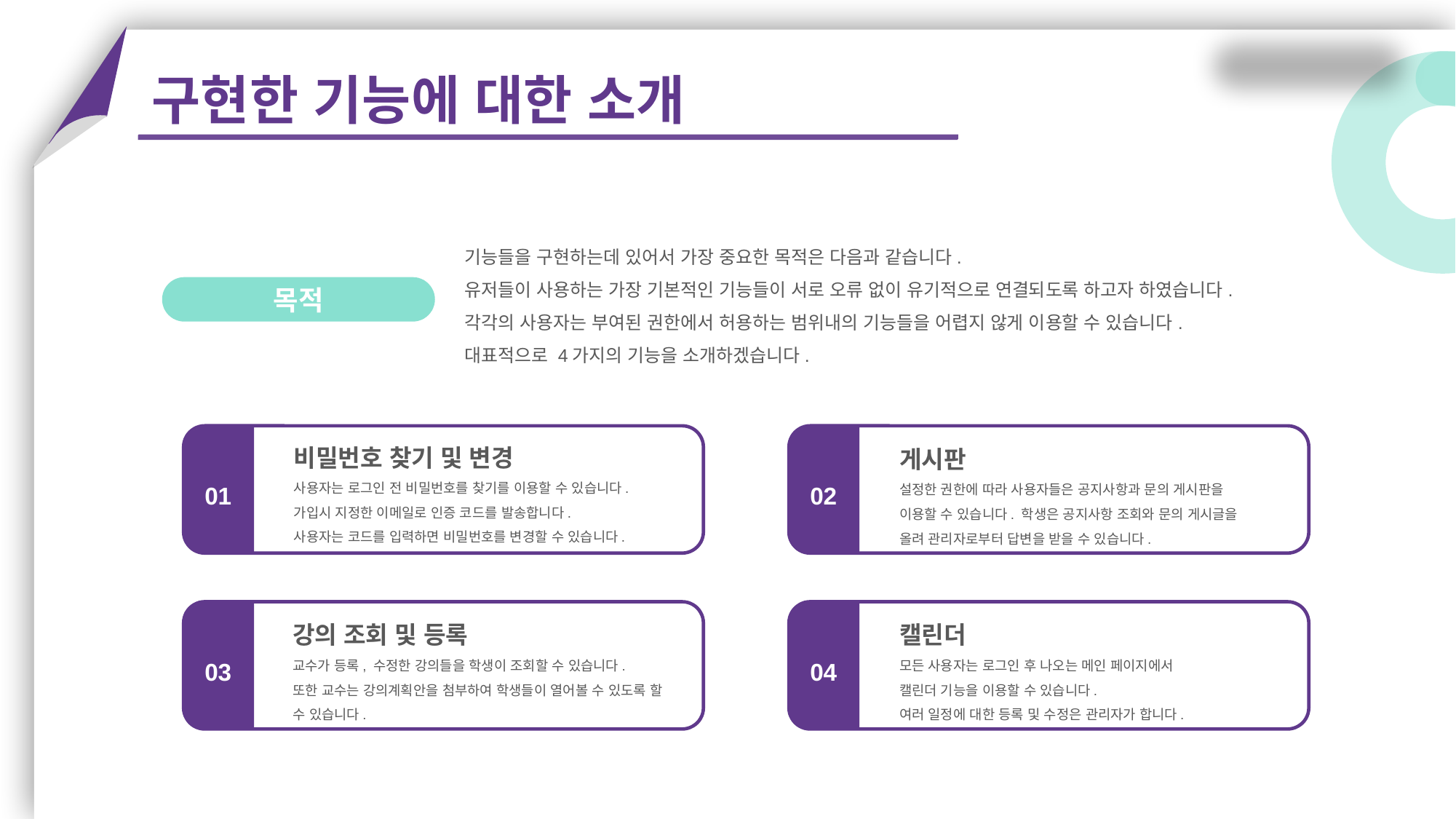

구현한 기능에 대한 소개

기능들을 구현하는데 있어서 가장 중요한 목적은 다음과 같습니다.
유저들이 사용하는 가장 기본적인 기능들이 서로 오류 없이 유기적으로 연결되도록 하고자 하였습니다.
각각의 사용자는 부여된 권한에서 허용하는 범위내의 기능들을 어렵지 않게 이용할 수 있습니다.
대표적으로 4가지의 기능을 소개하겠습니다.
목적
비밀번호 찾기 및 변경
사용자는 로그인 전 비밀번호를 찾기를 이용할 수 있습니다.
가입시 지정한 이메일로 인증 코드를 발송합니다.
사용자는 코드를 입력하면 비밀번호를 변경할 수 있습니다.
게시판
설정한 권한에 따라 사용자들은 공지사항과 문의 게시판을
이용할 수 있습니다. 학생은 공지사항 조회와 문의 게시글을
올려 관리자로부터 답변을 받을 수 있습니다.

01
02
강의 조회 및 등록
교수가 등록, 수정한 강의들을 학생이 조회할 수 있습니다.
또한 교수는 강의계획안을 첨부하여 학생들이 열어볼 수 있도록 할 수 있습니다.
캘린더
모든 사용자는 로그인 후 나오는 메인 페이지에서
캘린더 기능을 이용할 수 있습니다.
여러 일정에 대한 등록 및 수정은 관리자가 합니다.

03
04